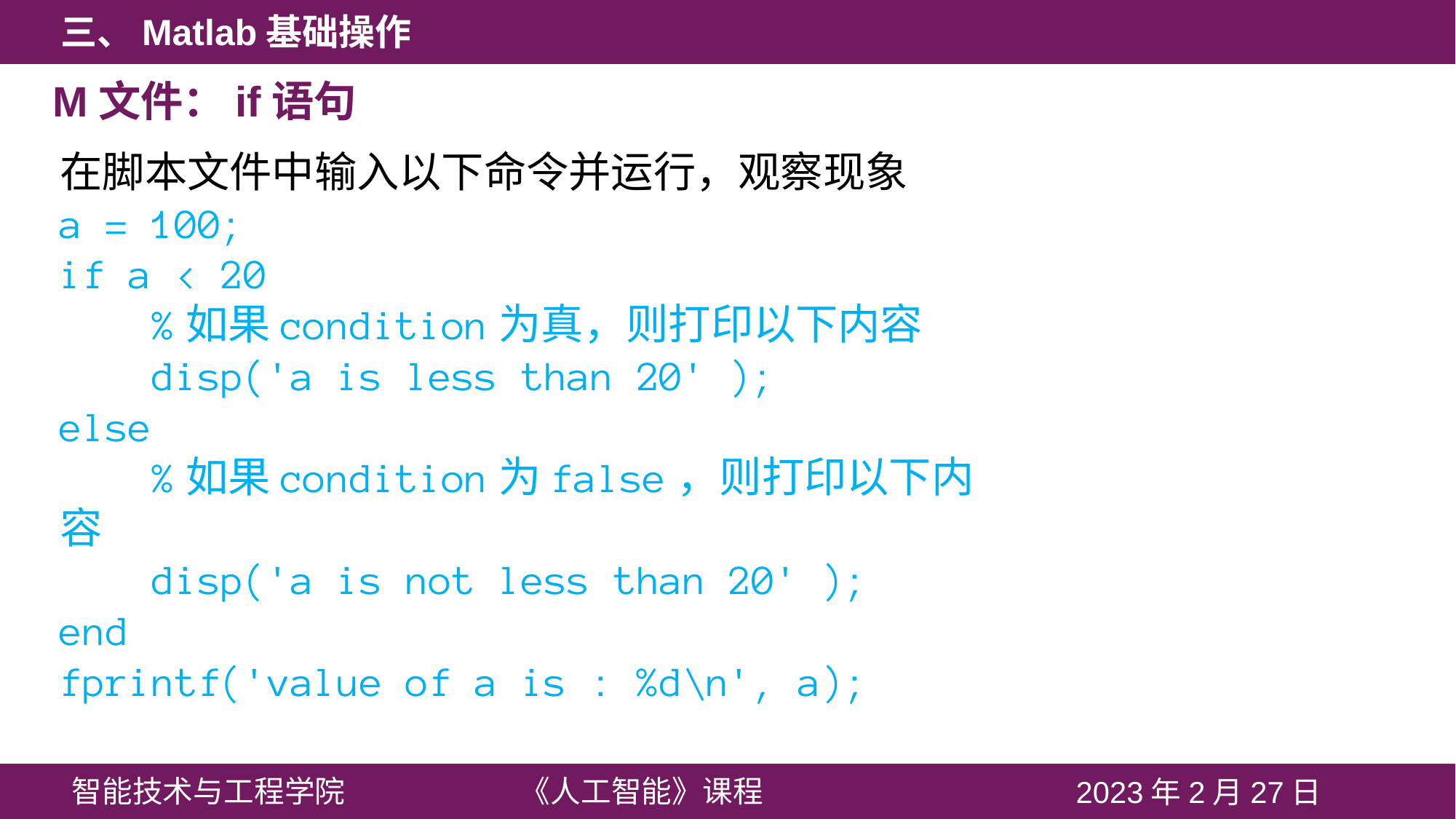

M文件：if语句
在脚本文件中输入以下命令并运行，观察现象
a = 100;
if a < 20
    %如果condition为真，则打印以下内容
    disp('a is less than 20' );
else
    %如果condition为false，则打印以下内容
    disp('a is not less than 20' );
end
fprintf('value of a is : %d\n', a);